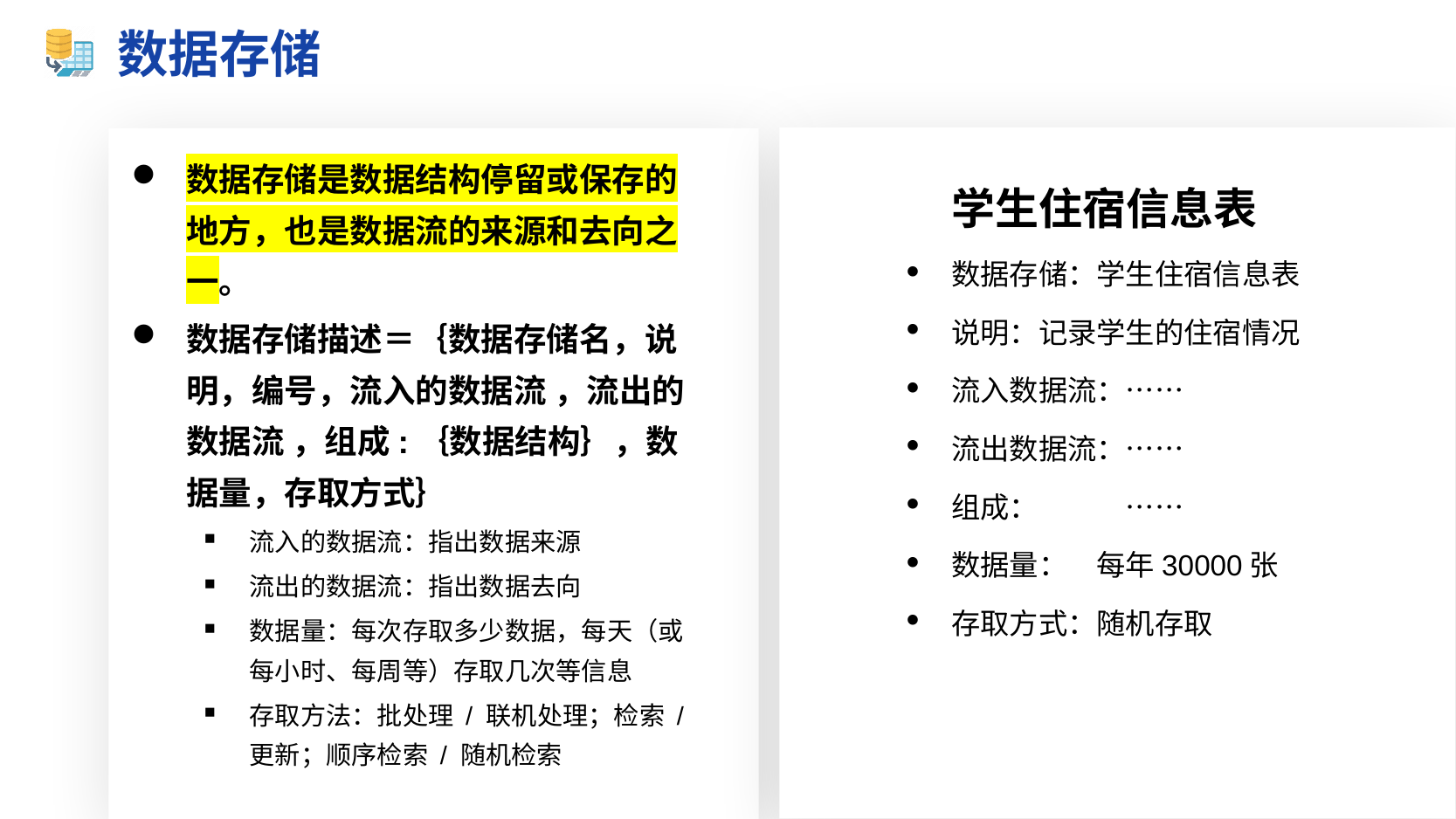

# 数据存储

数据存储是数据结构停留或保存的地方，也是数据流的来源和去向之一。
数据存储描述＝｛数据存储名，说明，编号，流入的数据流 ，流出的数据流 ，组成:｛数据结构｝，数据量，存取方式｝
流入的数据流：指出数据来源
流出的数据流：指出数据去向
数据量：每次存取多少数据，每天（或每小时、每周等）存取几次等信息
存取方法：批处理 / 联机处理；检索 / 更新；顺序检索 / 随机检索
学生住宿信息表
数据存储：学生住宿信息表
说明：记录学生的住宿情况
流入数据流：……
流出数据流：……
组成：　　　……
数据量：　每年30000张
存取方式：随机存取